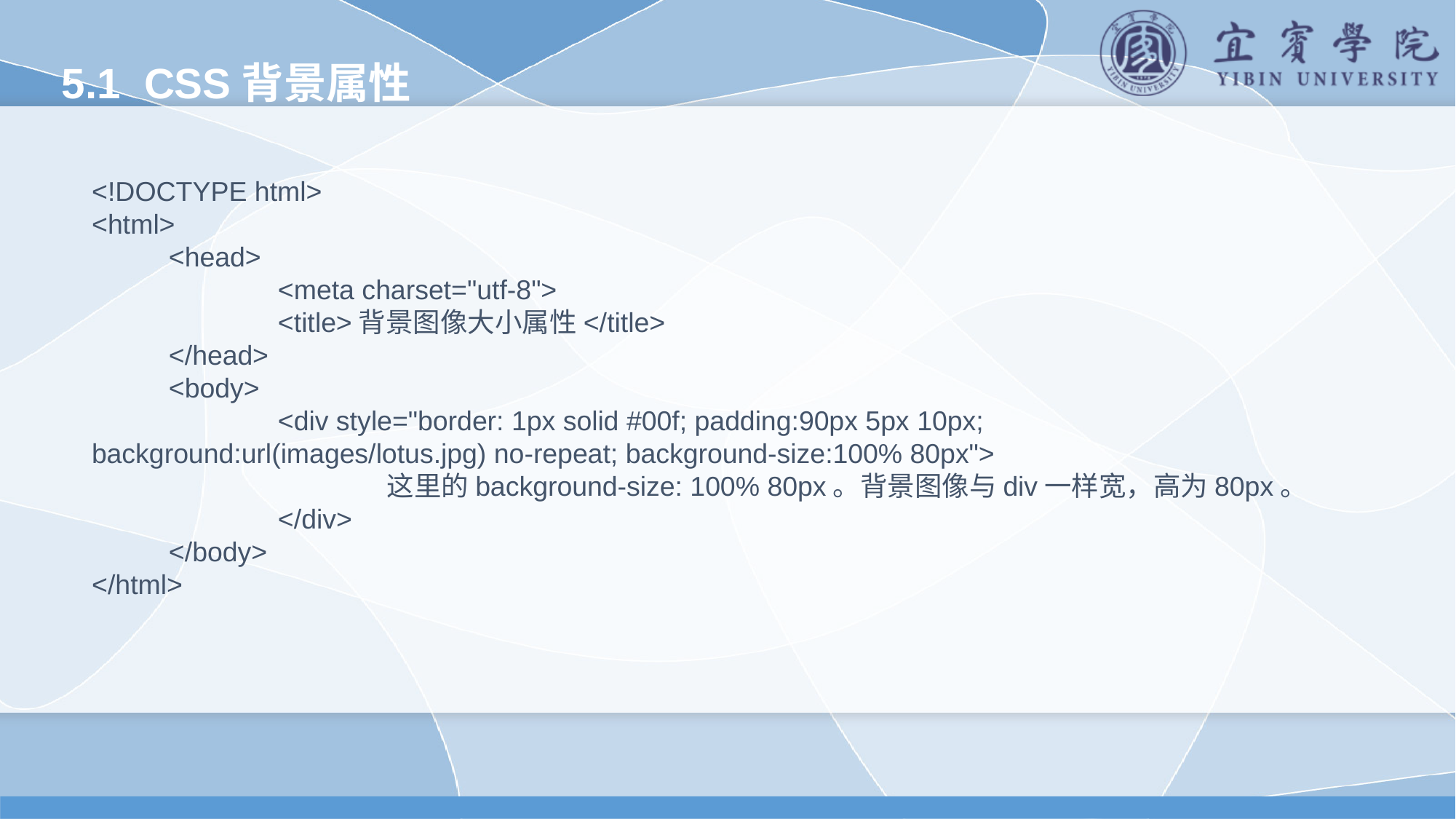

5.1  CSS背景属性
<!DOCTYPE html>
<html>
	<head>
		<meta charset="utf-8">
		<title>背景图像大小属性</title>
	</head>
	<body>
		<div style="border: 1px solid #00f; padding:90px 5px 10px;
background:url(images/lotus.jpg) no-repeat; background-size:100% 80px">
			这里的background-size: 100% 80px。背景图像与div一样宽，高为80px。
		</div>
	</body>
</html>